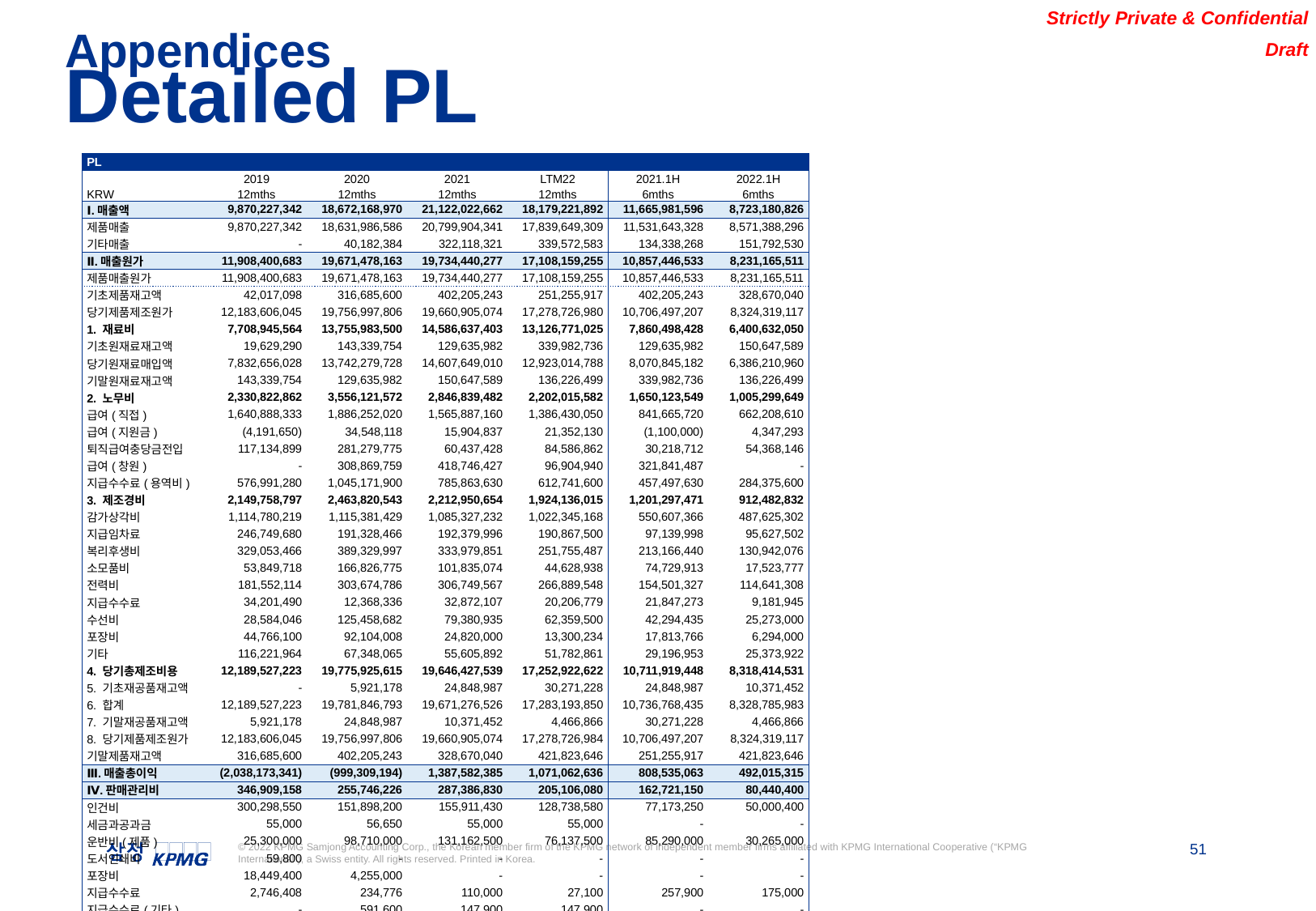

Appendices
Detailed PL
| PL |  |  |  |  |  |  |
| --- | --- | --- | --- | --- | --- | --- |
|  | 2019 | 2020 | 2021 | LTM22 | 2021.1H | 2022.1H |
| KRW | 12mths | 12mths | 12mths | 12mths | 6mths | 6mths |
| Ⅰ.매출액 | 9,870,227,342 | 18,672,168,970 | 21,122,022,662 | 18,179,221,892 | 11,665,981,596 | 8,723,180,826 |
| 제품매출 | 9,870,227,342 | 18,631,986,586 | 20,799,904,341 | 17,839,649,309 | 11,531,643,328 | 8,571,388,296 |
| 기타매출 | - | 40,182,384 | 322,118,321 | 339,572,583 | 134,338,268 | 151,792,530 |
| Ⅱ.매출원가 | 11,908,400,683 | 19,671,478,163 | 19,734,440,277 | 17,108,159,255 | 10,857,446,533 | 8,231,165,511 |
| 제품매출원가 | 11,908,400,683 | 19,671,478,163 | 19,734,440,277 | 17,108,159,255 | 10,857,446,533 | 8,231,165,511 |
| 기초제품재고액 | 42,017,098 | 316,685,600 | 402,205,243 | 251,255,917 | 402,205,243 | 328,670,040 |
| 당기제품제조원가 | 12,183,606,045 | 19,756,997,806 | 19,660,905,074 | 17,278,726,980 | 10,706,497,207 | 8,324,319,117 |
| 1. 재료비 | 7,708,945,564 | 13,755,983,500 | 14,586,637,403 | 13,126,771,025 | 7,860,498,428 | 6,400,632,050 |
| 기초원재료재고액 | 19,629,290 | 143,339,754 | 129,635,982 | 339,982,736 | 129,635,982 | 150,647,589 |
| 당기원재료매입액 | 7,832,656,028 | 13,742,279,728 | 14,607,649,010 | 12,923,014,788 | 8,070,845,182 | 6,386,210,960 |
| 기말원재료재고액 | 143,339,754 | 129,635,982 | 150,647,589 | 136,226,499 | 339,982,736 | 136,226,499 |
| 2. 노무비 | 2,330,822,862 | 3,556,121,572 | 2,846,839,482 | 2,202,015,582 | 1,650,123,549 | 1,005,299,649 |
| 급여(직접) | 1,640,888,333 | 1,886,252,020 | 1,565,887,160 | 1,386,430,050 | 841,665,720 | 662,208,610 |
| 급여(지원금) | (4,191,650) | 34,548,118 | 15,904,837 | 21,352,130 | (1,100,000) | 4,347,293 |
| 퇴직급여충당금전입 | 117,134,899 | 281,279,775 | 60,437,428 | 84,586,862 | 30,218,712 | 54,368,146 |
| 급여(창원) | - | 308,869,759 | 418,746,427 | 96,904,940 | 321,841,487 | - |
| 지급수수료(용역비) | 576,991,280 | 1,045,171,900 | 785,863,630 | 612,741,600 | 457,497,630 | 284,375,600 |
| 3. 제조경비 | 2,149,758,797 | 2,463,820,543 | 2,212,950,654 | 1,924,136,015 | 1,201,297,471 | 912,482,832 |
| 감가상각비 | 1,114,780,219 | 1,115,381,429 | 1,085,327,232 | 1,022,345,168 | 550,607,366 | 487,625,302 |
| 지급임차료 | 246,749,680 | 191,328,466 | 192,379,996 | 190,867,500 | 97,139,998 | 95,627,502 |
| 복리후생비 | 329,053,466 | 389,329,997 | 333,979,851 | 251,755,487 | 213,166,440 | 130,942,076 |
| 소모품비 | 53,849,718 | 166,826,775 | 101,835,074 | 44,628,938 | 74,729,913 | 17,523,777 |
| 전력비 | 181,552,114 | 303,674,786 | 306,749,567 | 266,889,548 | 154,501,327 | 114,641,308 |
| 지급수수료 | 34,201,490 | 12,368,336 | 32,872,107 | 20,206,779 | 21,847,273 | 9,181,945 |
| 수선비 | 28,584,046 | 125,458,682 | 79,380,935 | 62,359,500 | 42,294,435 | 25,273,000 |
| 포장비 | 44,766,100 | 92,104,008 | 24,820,000 | 13,300,234 | 17,813,766 | 6,294,000 |
| 기타 | 116,221,964 | 67,348,065 | 55,605,892 | 51,782,861 | 29,196,953 | 25,373,922 |
| 4. 당기총제조비용 | 12,189,527,223 | 19,775,925,615 | 19,646,427,539 | 17,252,922,622 | 10,711,919,448 | 8,318,414,531 |
| 5. 기초재공품재고액 | - | 5,921,178 | 24,848,987 | 30,271,228 | 24,848,987 | 10,371,452 |
| 6. 합계 | 12,189,527,223 | 19,781,846,793 | 19,671,276,526 | 17,283,193,850 | 10,736,768,435 | 8,328,785,983 |
| 7. 기말재공품재고액 | 5,921,178 | 24,848,987 | 10,371,452 | 4,466,866 | 30,271,228 | 4,466,866 |
| 8. 당기제품제조원가 | 12,183,606,045 | 19,756,997,806 | 19,660,905,074 | 17,278,726,984 | 10,706,497,207 | 8,324,319,117 |
| 기말제품재고액 | 316,685,600 | 402,205,243 | 328,670,040 | 421,823,646 | 251,255,917 | 421,823,646 |
| Ⅲ.매출총이익 | (2,038,173,341) | (999,309,194) | 1,387,582,385 | 1,071,062,636 | 808,535,063 | 492,015,315 |
| Ⅳ.판매관리비 | 346,909,158 | 255,746,226 | 287,386,830 | 205,106,080 | 162,721,150 | 80,440,400 |
| 인건비 | 300,298,550 | 151,898,200 | 155,911,430 | 128,738,580 | 77,173,250 | 50,000,400 |
| 세금과공과금 | 55,000 | 56,650 | 55,000 | 55,000 | - | - |
| 운반비(제품) | 25,300,000 | 98,710,000 | 131,162,500 | 76,137,500 | 85,290,000 | 30,265,000 |
| 도서인쇄비 | 59,800 | - | - | - | - | - |
| 포장비 | 18,449,400 | 4,255,000 | - | - | - | - |
| 지급수수료 | 2,746,408 | 234,776 | 110,000 | 27,100 | 257,900 | 175,000 |
| 지급수수료(기타) | - | 591,600 | 147,900 | 147,900 | - | - |
| Ⅴ.영업이익 | (2,385,082,499) | (1,255,055,420) | 1,100,195,555 | 865,956,556 | 645,813,913 | 411,574,915 |
| 감가상각비 | 1,114,780,219 | 1,115,381,429 | 1,085,327,232 | 1,022,345,168 | 550,607,366 | 487,625,302 |
| Ⅵ. EBITDA | (1,270,302,280) | (139,673,991) | 2,185,522,787 | 1,888,301,724 | 1,196,421,279 | 899,200,217 |